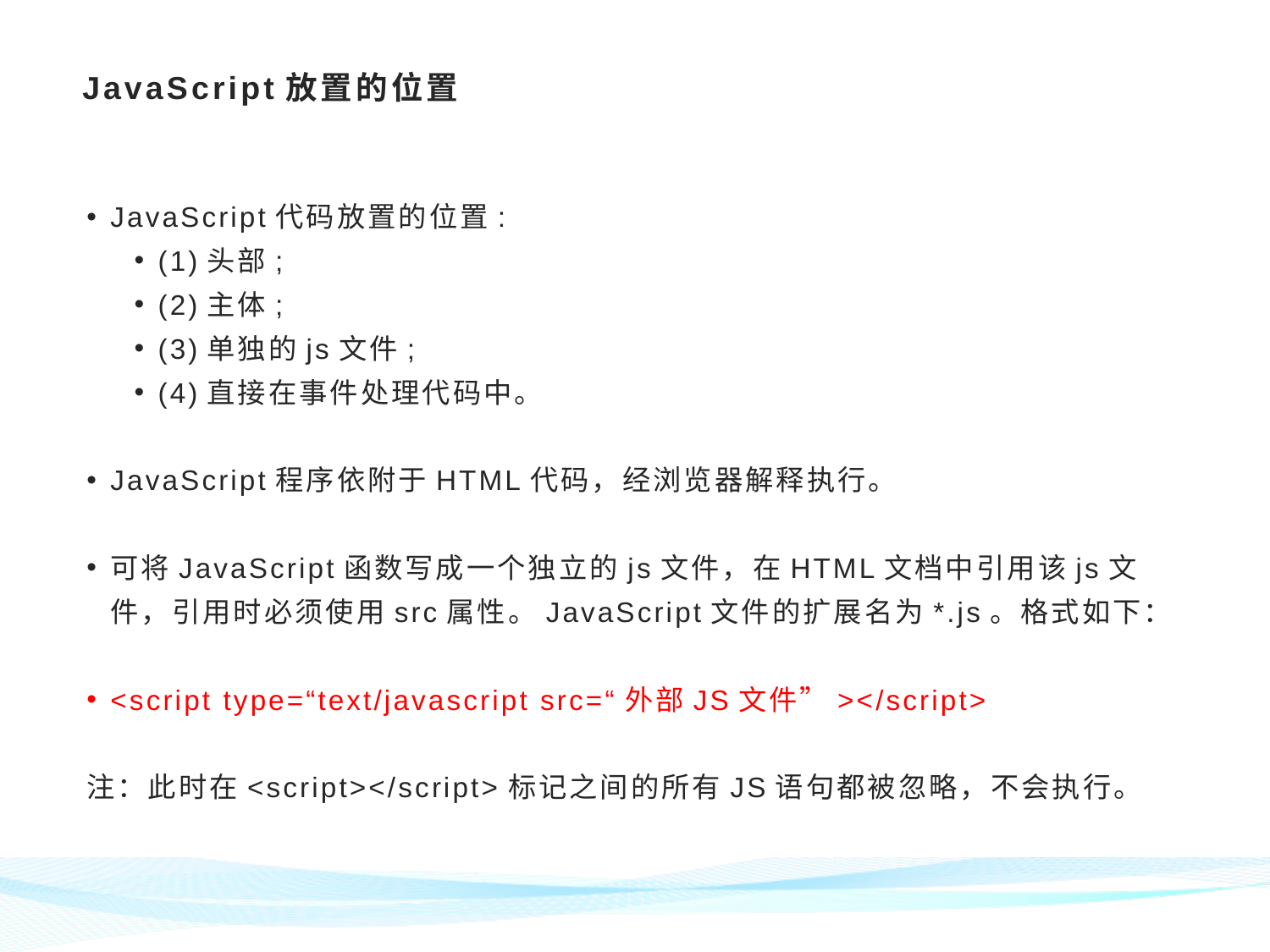

# JavaScript放置的位置
JavaScript代码放置的位置:
(1)头部;
(2)主体;
(3)单独的js文件;
(4)直接在事件处理代码中。

JavaScript程序依附于HTML代码，经浏览器解释执行。

可将JavaScript函数写成一个独立的js文件，在HTML文档中引用该js文件，引用时必须使用src属性。JavaScript文件的扩展名为*.js。格式如下：

<script type=“text/javascript src=“外部JS文件”></script>

注：此时在<script></script>标记之间的所有JS语句都被忽略，不会执行。